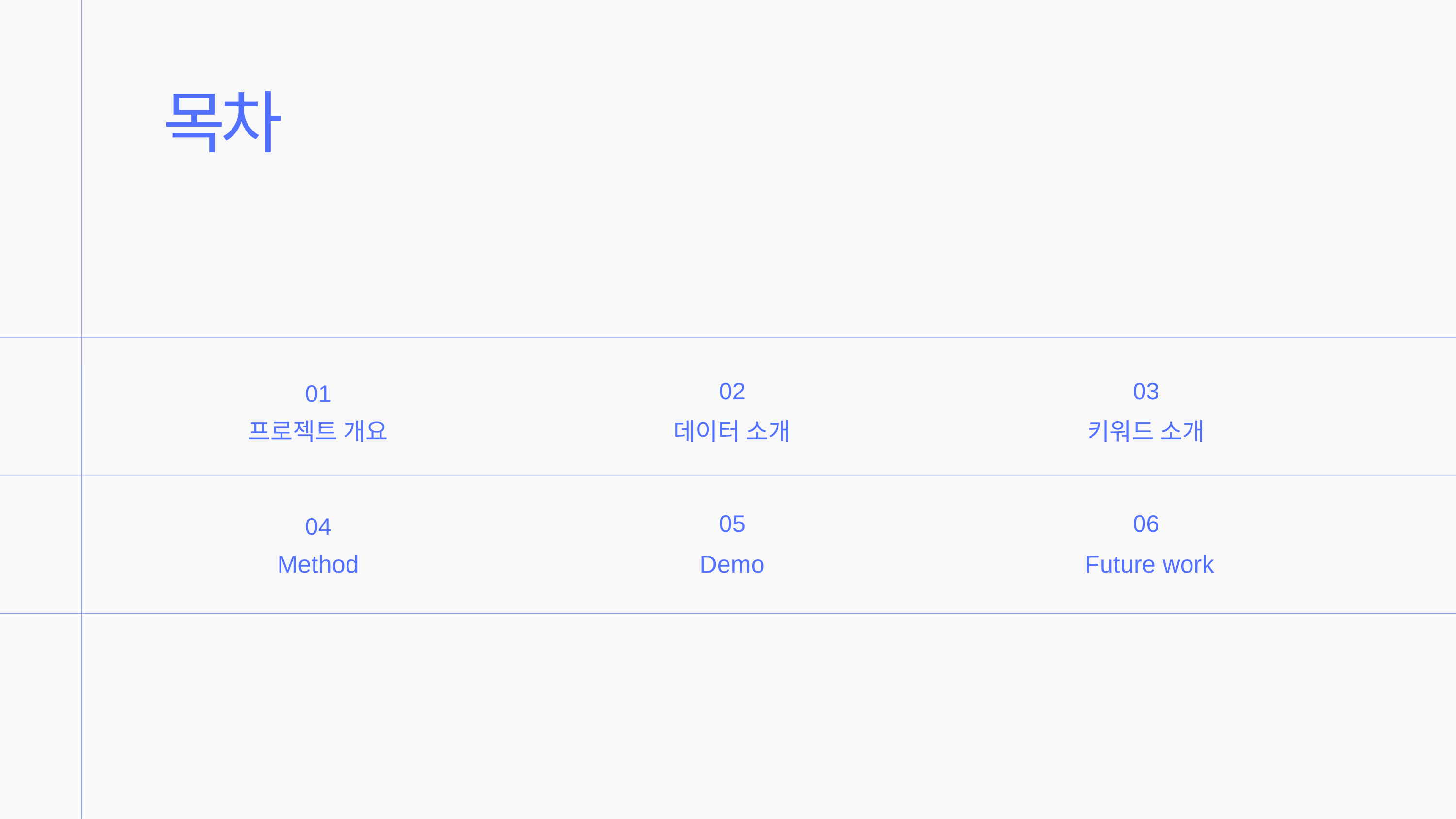

목차

02
03
01
프로젝트 개요
데이터 소개
키워드 소개

05
06
04
Method
Demo
 Future work